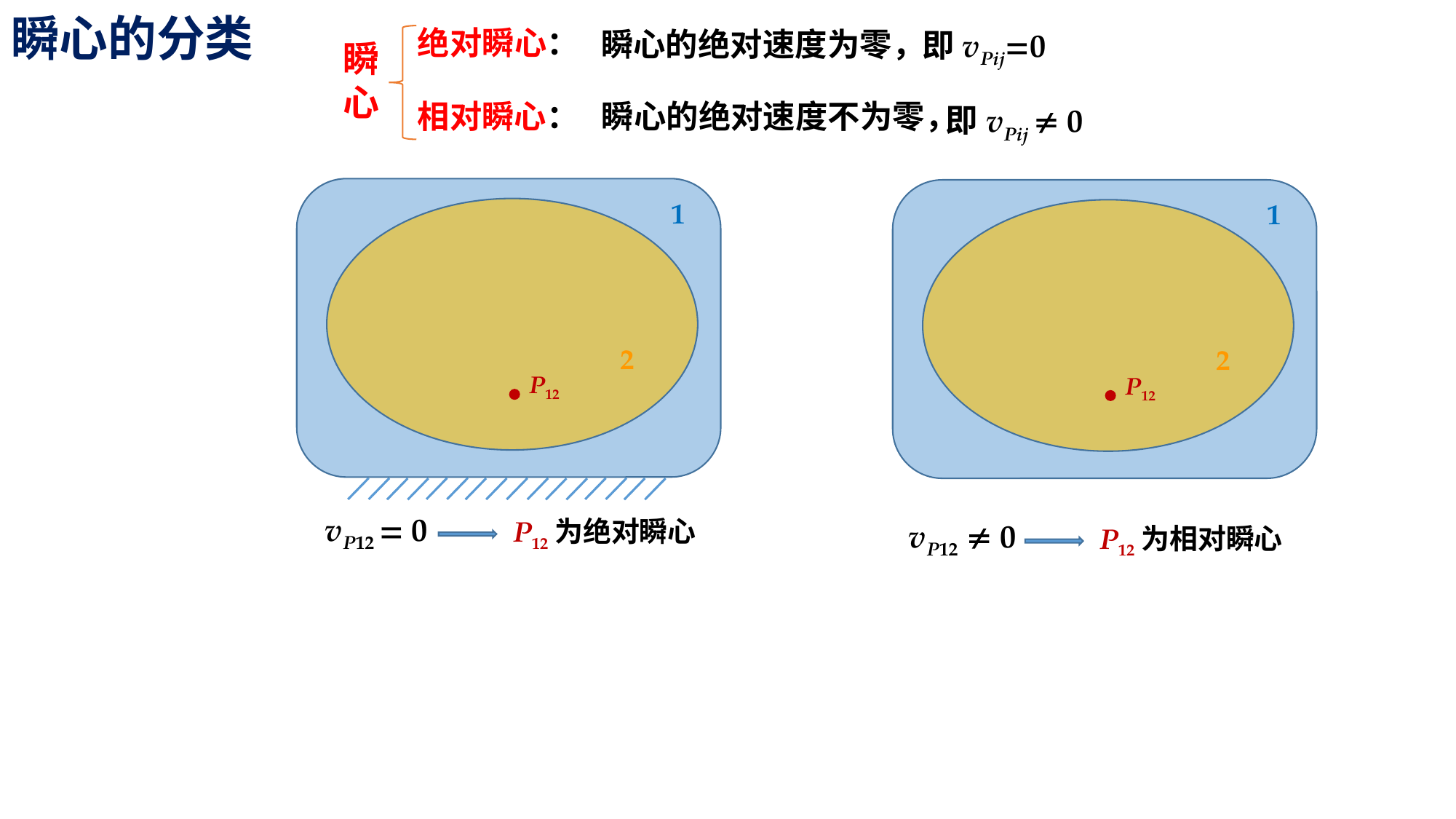

# 瞬心的分类
绝对瞬心：
瞬心的绝对速度为零，
即vPij=0

瞬心
相对瞬心：
瞬心的绝对速度不为零，
即vPij ≠ 0

1

2
P12

1

2
P12

vP12 = 0
P12为绝对瞬心
vP12 ≠ 0
P12为相对瞬心